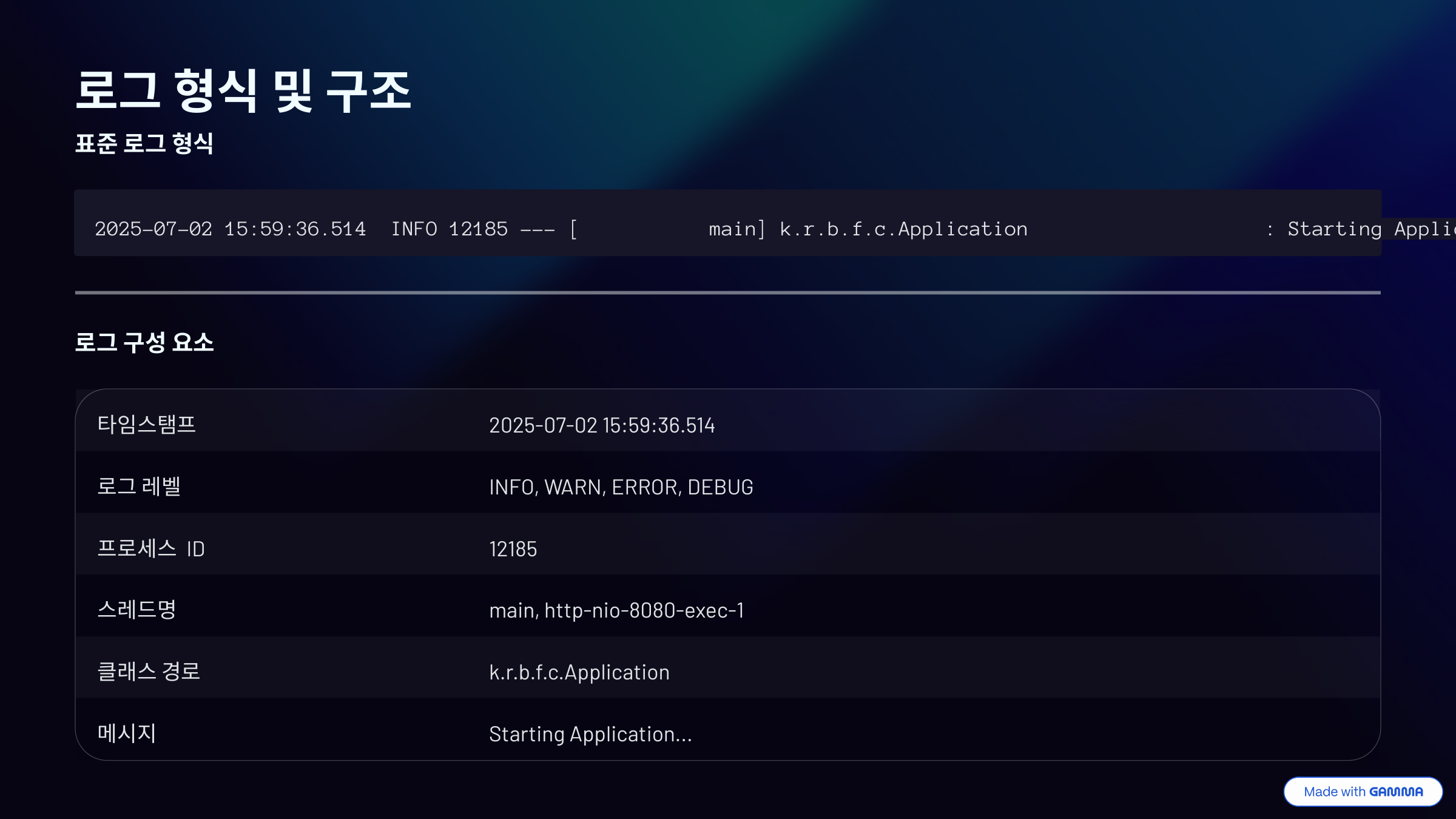

로그 형식 및 구조
표준 로그 형식

2025-07-02 15:59:36.514  INFO 12185 --- [           main] k.r.b.f.c.Application                    : Starting Application using Java 17.0.14

로그 구성 요소

타임스탬프
2025-07-02 15:59:36.514

로그 레벨
INFO, WARN, ERROR, DEBUG

프로세스 ID
12185

스레드명
main, http-nio-8080-exec-1

클래스 경로
k.r.b.f.c.Application

메시지
Starting Application...